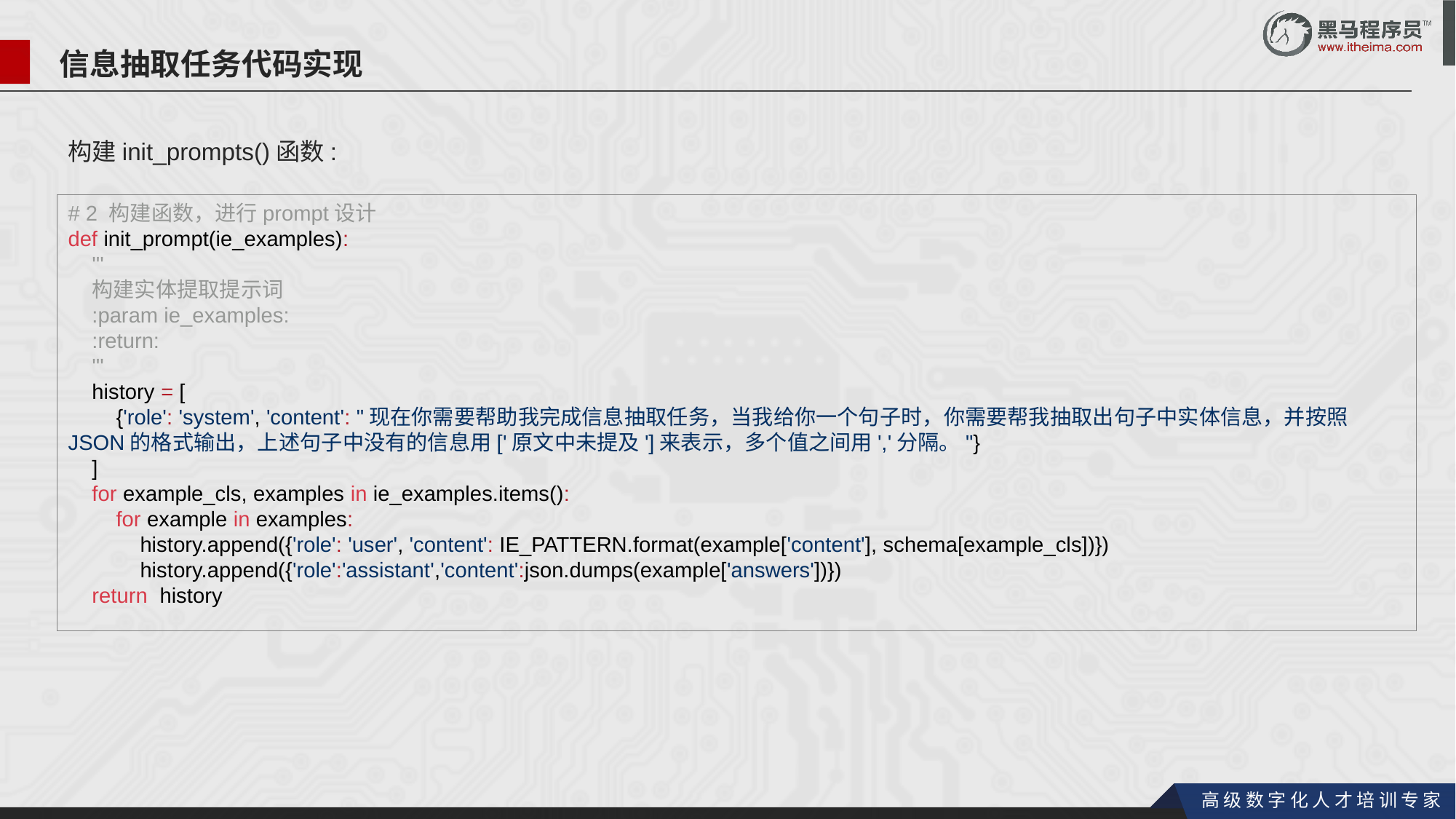

信息抽取任务代码实现
构建init_prompts()函数:
# 2 构建函数，进行prompt设计
def init_prompt(ie_examples):
    '''
    构建实体提取提示词
    :param ie_examples:
    :return:
    '''
    history = [
        {'role': 'system', 'content': "现在你需要帮助我完成信息抽取任务，当我给你一个句子时，你需要帮我抽取出句子中实体信息，并按照JSON的格式输出，上述句子中没有的信息用['原文中未提及']来表示，多个值之间用','分隔。"}
    ]
    for example_cls, examples in ie_examples.items():
        for example in examples:
            history.append({'role': 'user', 'content': IE_PATTERN.format(example['content'], schema[example_cls])})
            history.append({'role':'assistant','content':json.dumps(example['answers'])})
    return  history